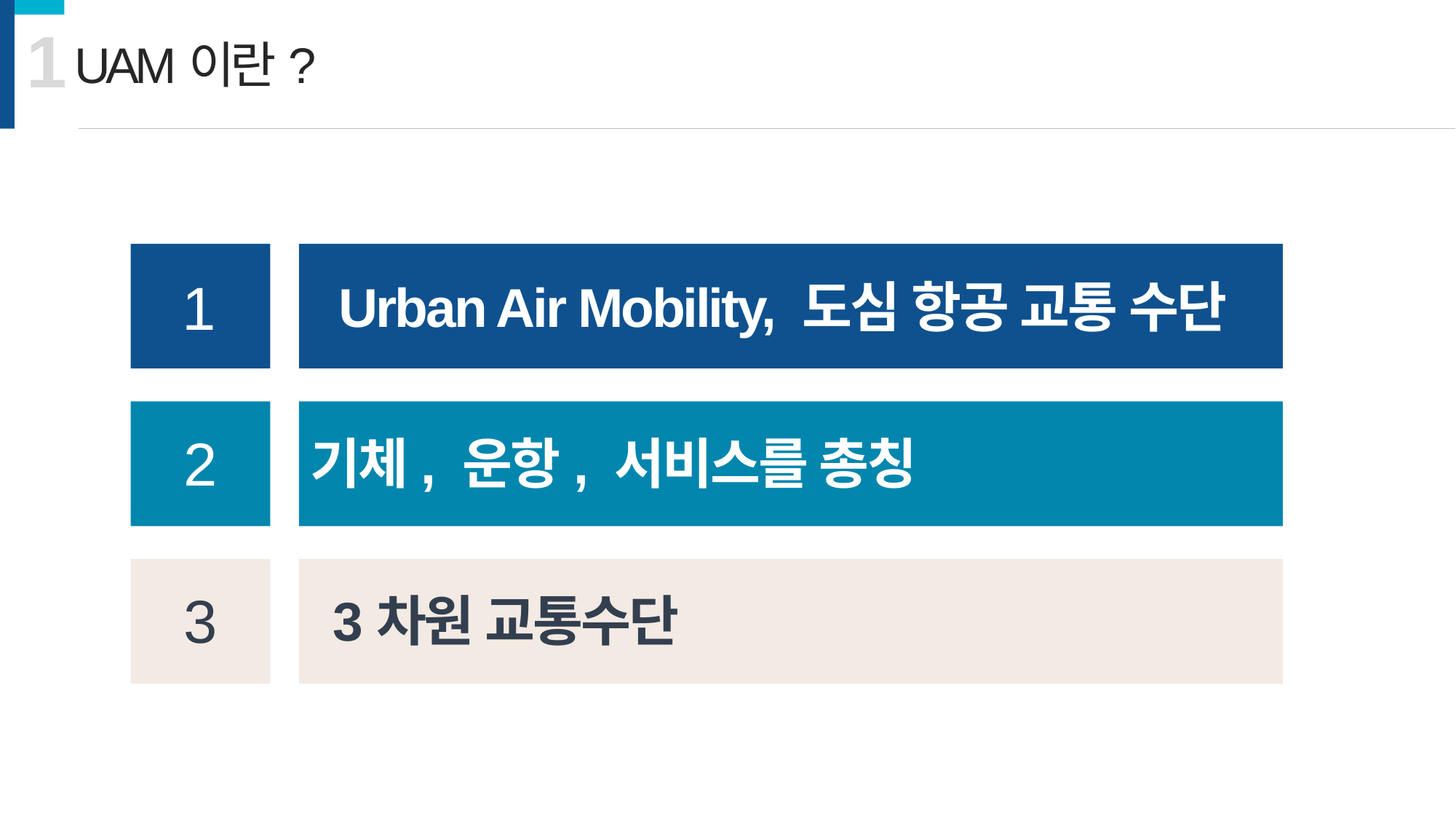

1
UAM이란?

1
Urban Air Mobility, 도심 항공 교통 수단

2
기체, 운항, 서비스를 총칭

3
3차원 교통수단